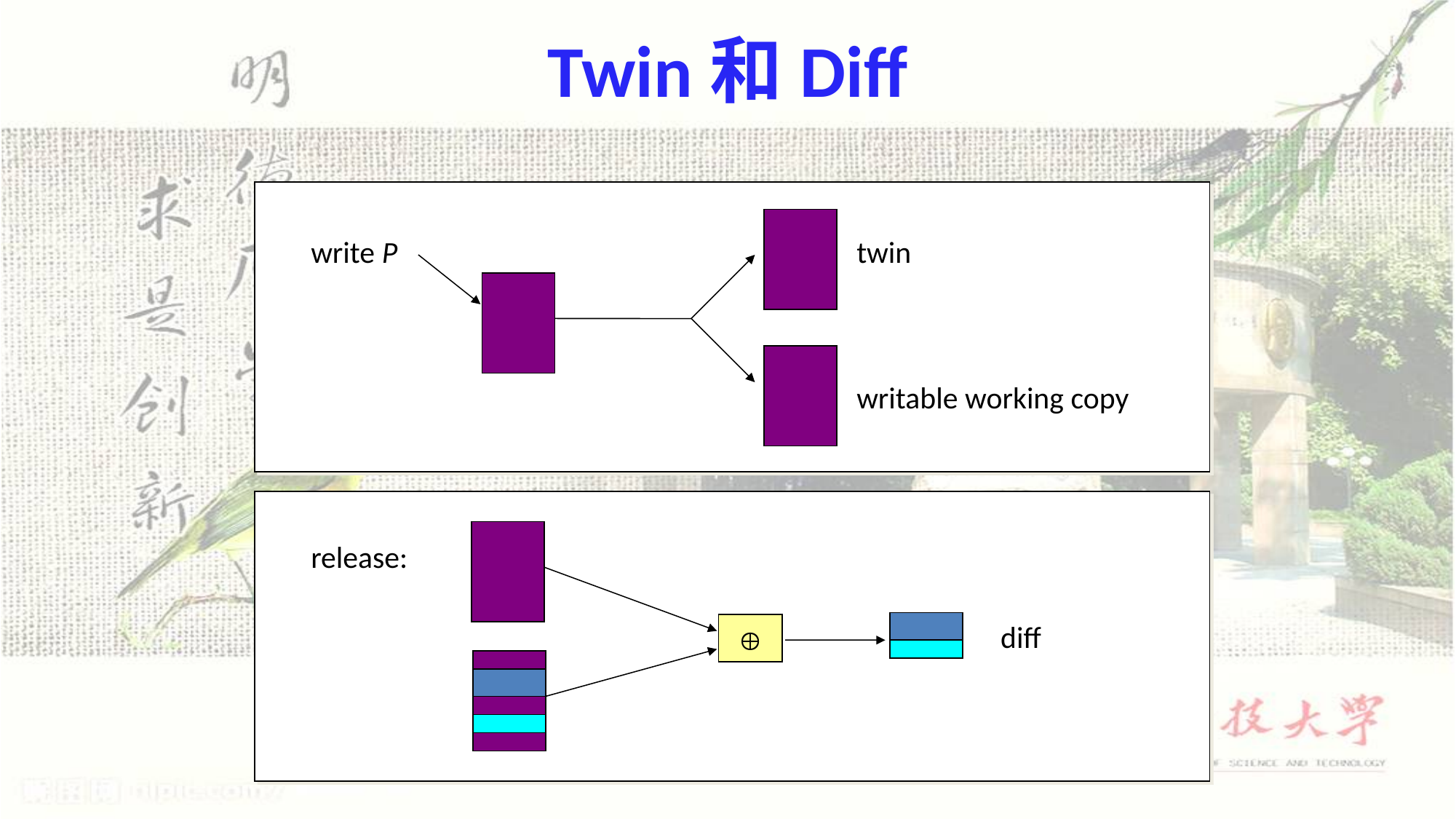

# Twin和Diff

write P
twin

writable working copy

release:

diff
⊕